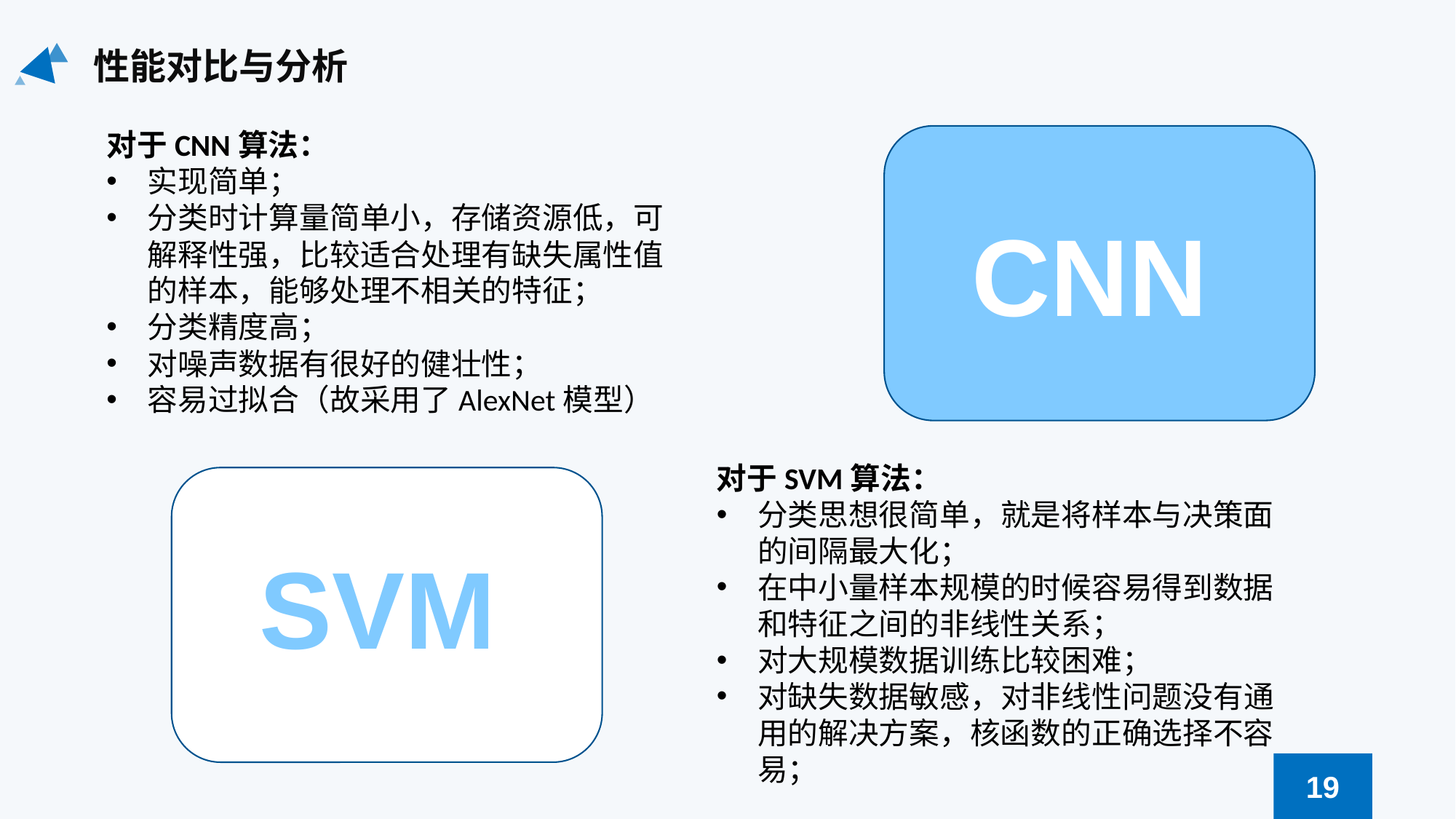

性能对比与分析

对于CNN算法：
实现简单；
分类时计算量简单小，存储资源低，可解释性强，比较适合处理有缺失属性值的样本，能够处理不相关的特征；
分类精度高；
对噪声数据有很好的健壮性；
容易过拟合（故采用了AlexNet模型）

CNN
对于SVM算法：
分类思想很简单，就是将样本与决策面的间隔最大化；
在中小量样本规模的时候容易得到数据和特征之间的非线性关系；
对大规模数据训练比较困难；
对缺失数据敏感，对非线性问题没有通用的解决方案，核函数的正确选择不容易；

SVM

19